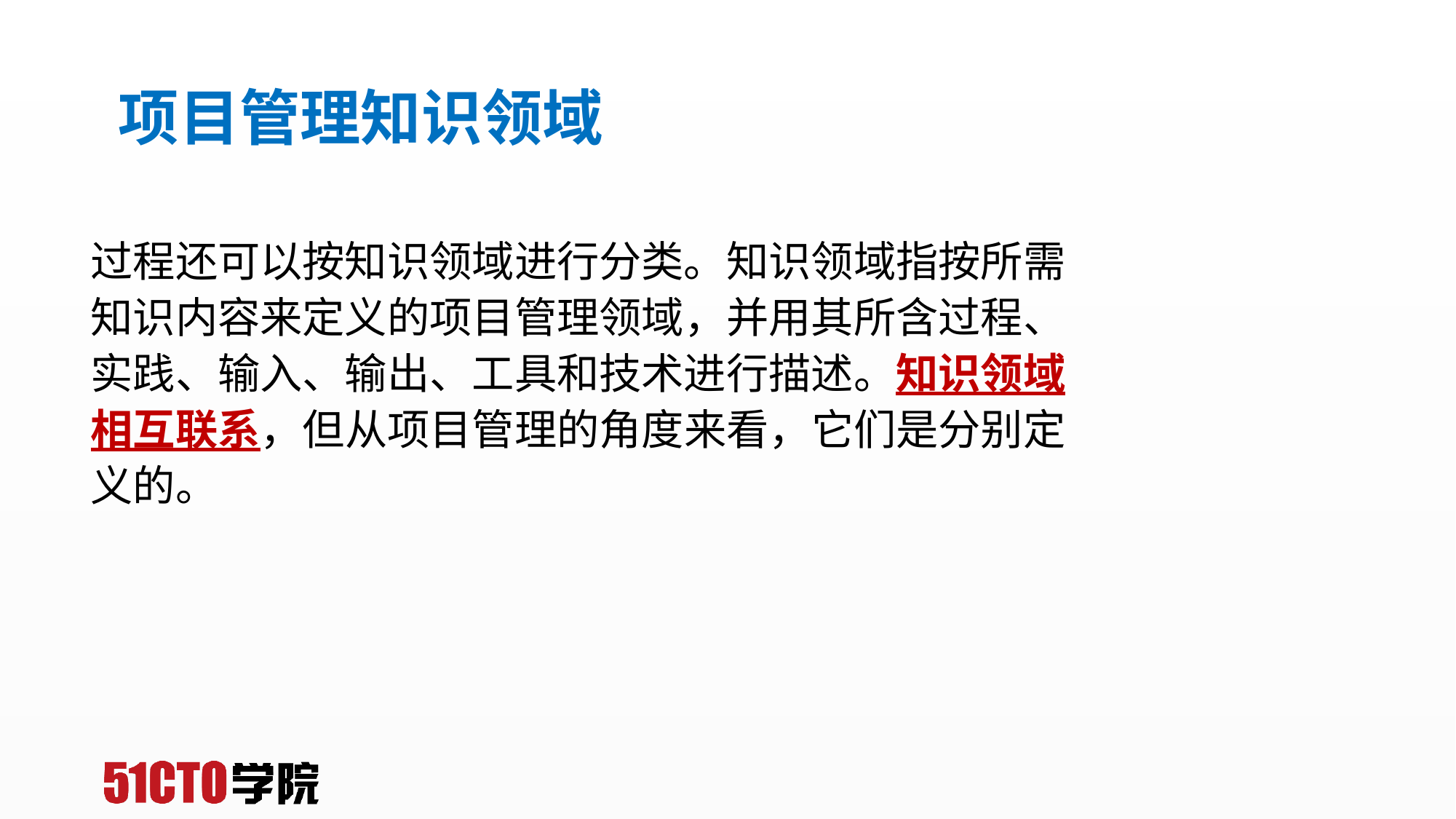

# 项目管理知识领域
过程还可以按知识领域进行分类。知识领域指按所需知识内容来定义的项目管理领域，并用其所含过程、实践、输入、输出、工具和技术进行描述。知识领域相互联系，但从项目管理的角度来看，它们是分别定义的。